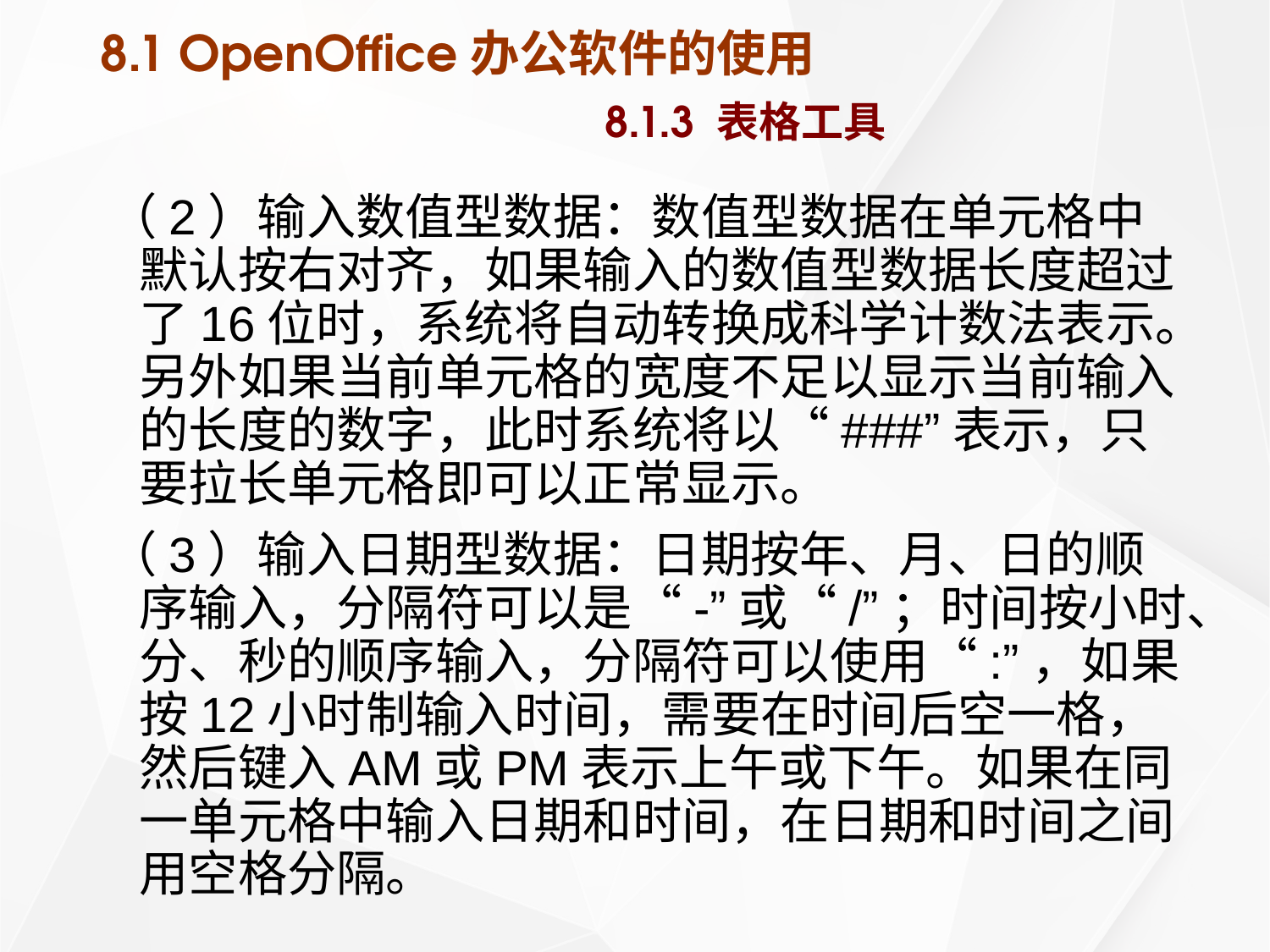

# 8.1 OpenOffice办公软件的使用 8.1.3 表格工具
（2）输入数值型数据：数值型数据在单元格中默认按右对齐，如果输入的数值型数据长度超过了16位时，系统将自动转换成科学计数法表示。另外如果当前单元格的宽度不足以显示当前输入的长度的数字，此时系统将以“###”表示，只要拉长单元格即可以正常显示。
（3）输入日期型数据：日期按年、月、日的顺序输入，分隔符可以是“-”或“/”；时间按小时、分、秒的顺序输入，分隔符可以使用“:”，如果按12小时制输入时间，需要在时间后空一格，然后键入AM或PM表示上午或下午。如果在同一单元格中输入日期和时间，在日期和时间之间用空格分隔。